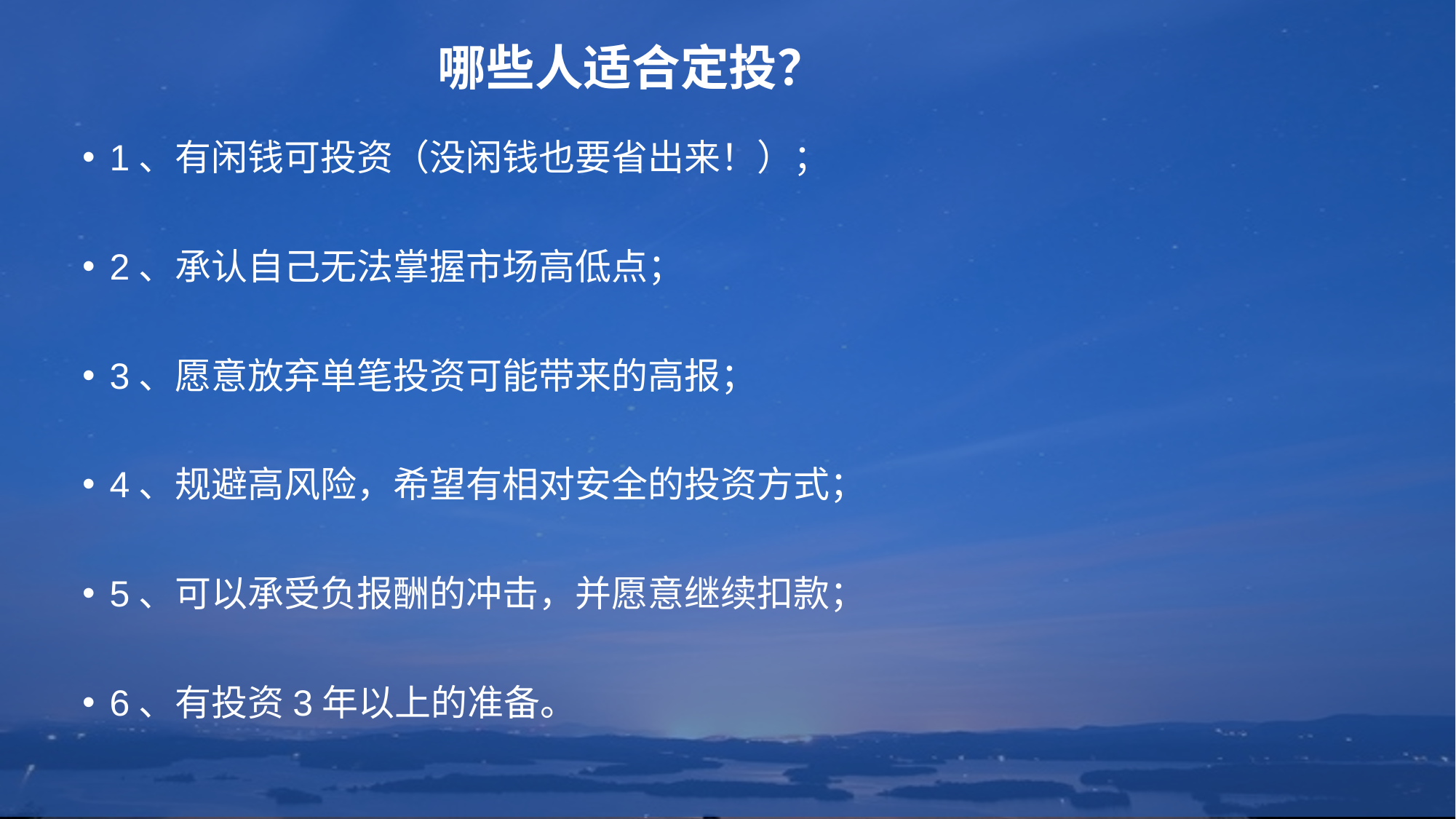

# 哪些人适合定投？
1、有闲钱可投资（没闲钱也要省出来！）；

2、承认自己无法掌握市场高低点；

3、愿意放弃单笔投资可能带来的高报；

4、规避高风险，希望有相对安全的投资方式；

5、可以承受负报酬的冲击，并愿意继续扣款；

6、有投资3年以上的准备。